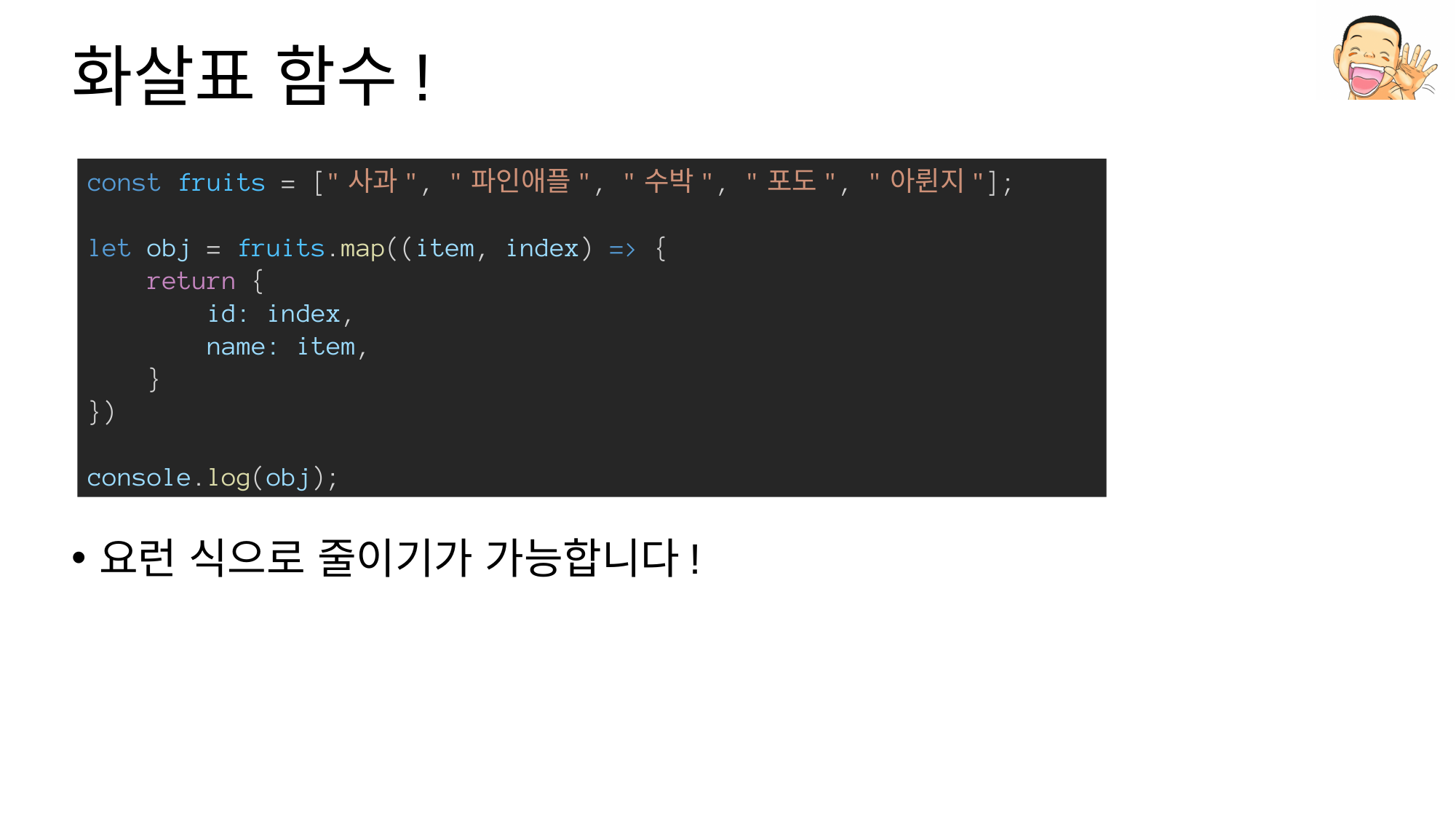

# 화살표 함수!
const fruits = ["사과", "파인애플", "수박", "포도", "아륀지"];
let obj = fruits.map((item, index) => {
    return {
        id: index,
        name: item,
    }
})
console.log(obj);
요런 식으로 줄이기가 가능합니다!